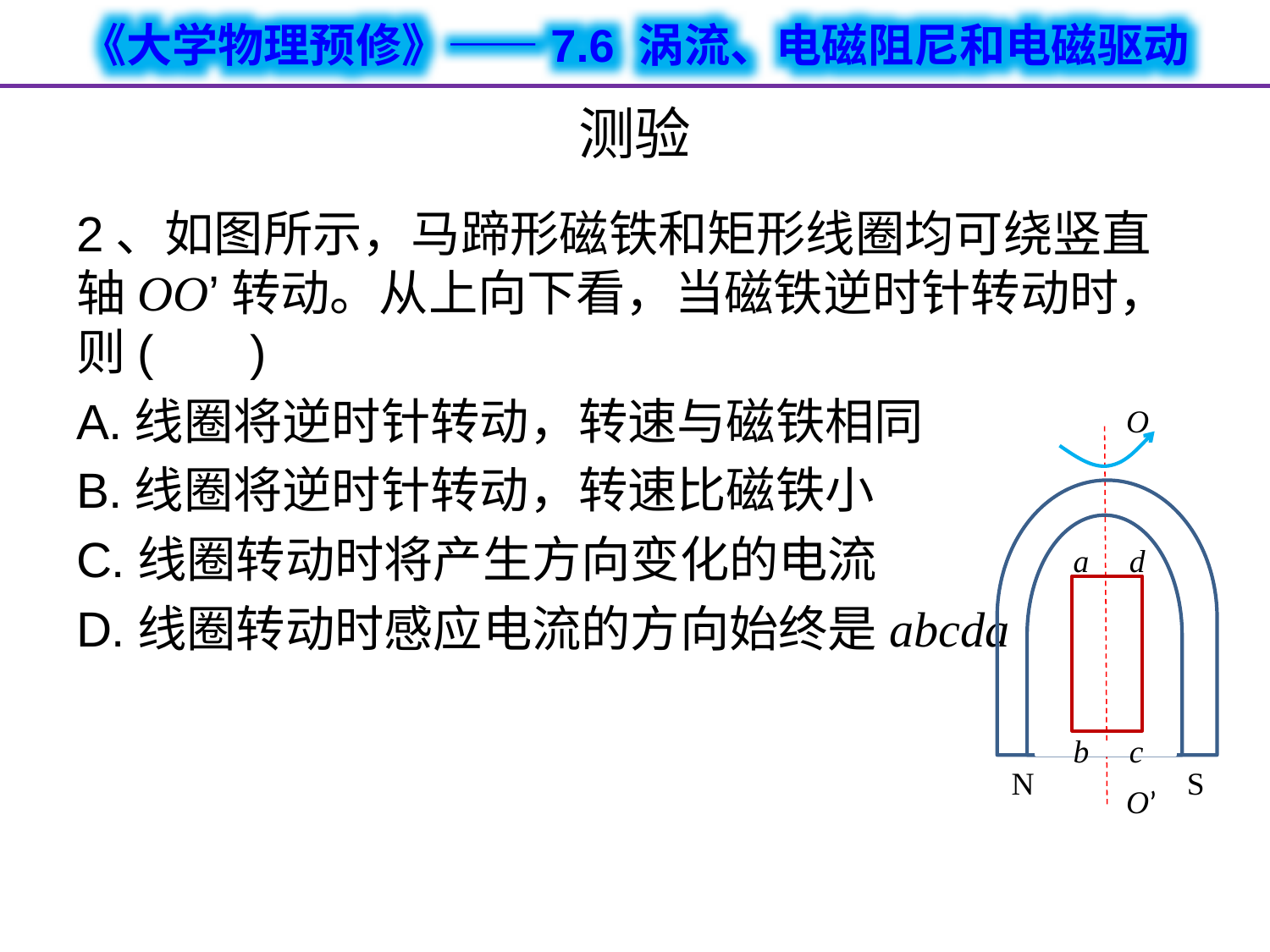

# 测验
2、如图所示，马蹄形磁铁和矩形线圈均可绕竖直轴OO’转动。从上向下看，当磁铁逆时针转动时，则(       )
A.线圈将逆时针转动，转速与磁铁相同
B.线圈将逆时针转动，转速比磁铁小
C.线圈转动时将产生方向变化的电流
D.线圈转动时感应电流的方向始终是abcda
O

O’

a     d

b     c

N                   S